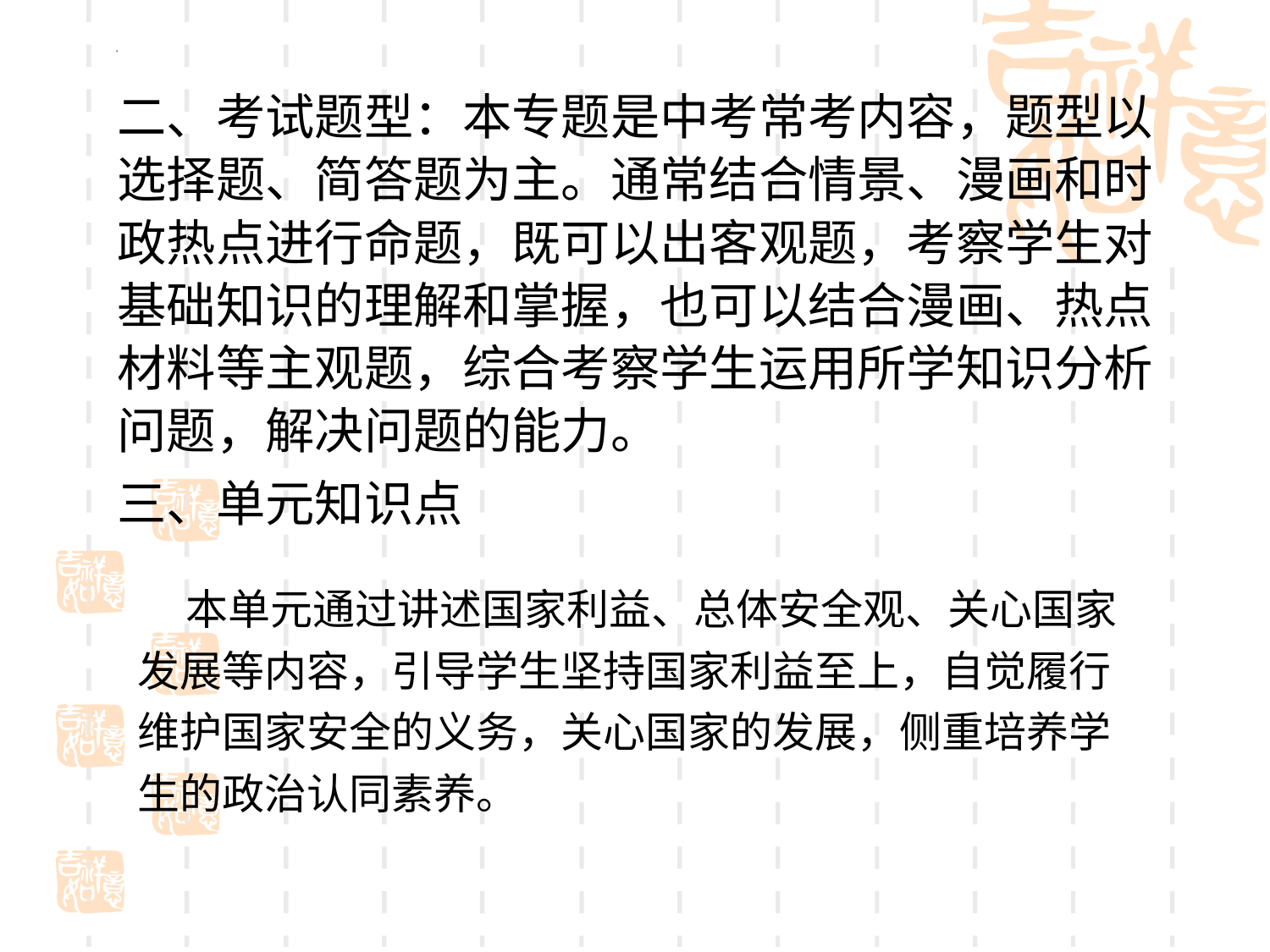

二、考试题型：本专题是中考常考内容，题型以选择题、简答题为主。通常结合情景、漫画和时政热点进行命题，既可以出客观题，考察学生对基础知识的理解和掌握，也可以结合漫画、热点材料等主观题，综合考察学生运用所学知识分析问题，解决问题的能力。
三、单元知识点
    本单元通过讲述国家利益、总体安全观、关心国家发展等内容，引导学生坚持国家利益至上，自觉履行维护国家安全的义务，关心国家的发展，侧重培养学生的政治认同素养。